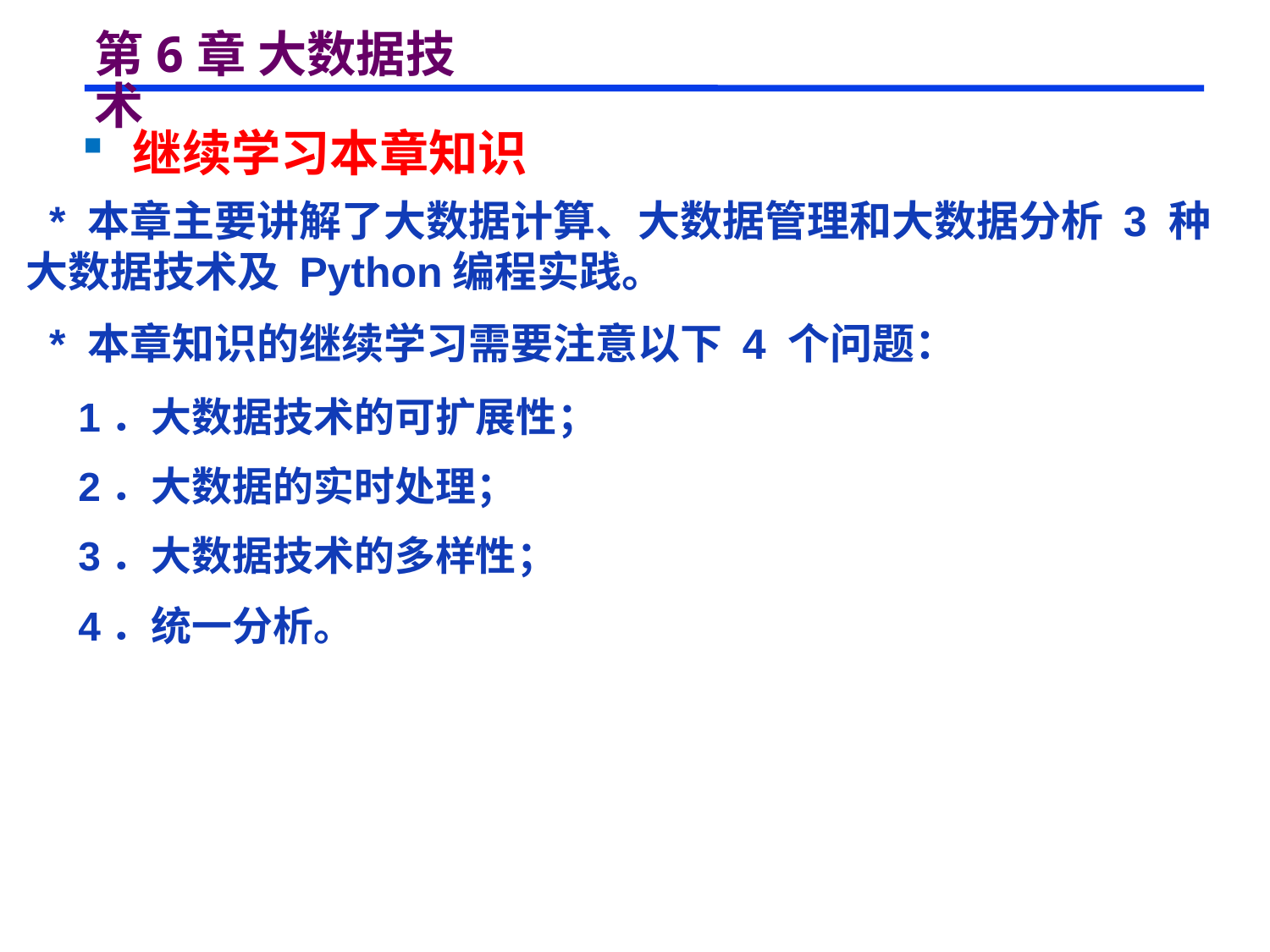

# 第6章 大数据技术
 继续学习本章知识
  * 本章主要讲解了大数据计算、大数据管理和大数据分析 3 种大数据技术及 Python编程实践。
  * 本章知识的继续学习需要注意以下 4 个问题：
    1．大数据技术的可扩展性；
    2．大数据的实时处理；
    3．大数据技术的多样性；
    4．统一分析。